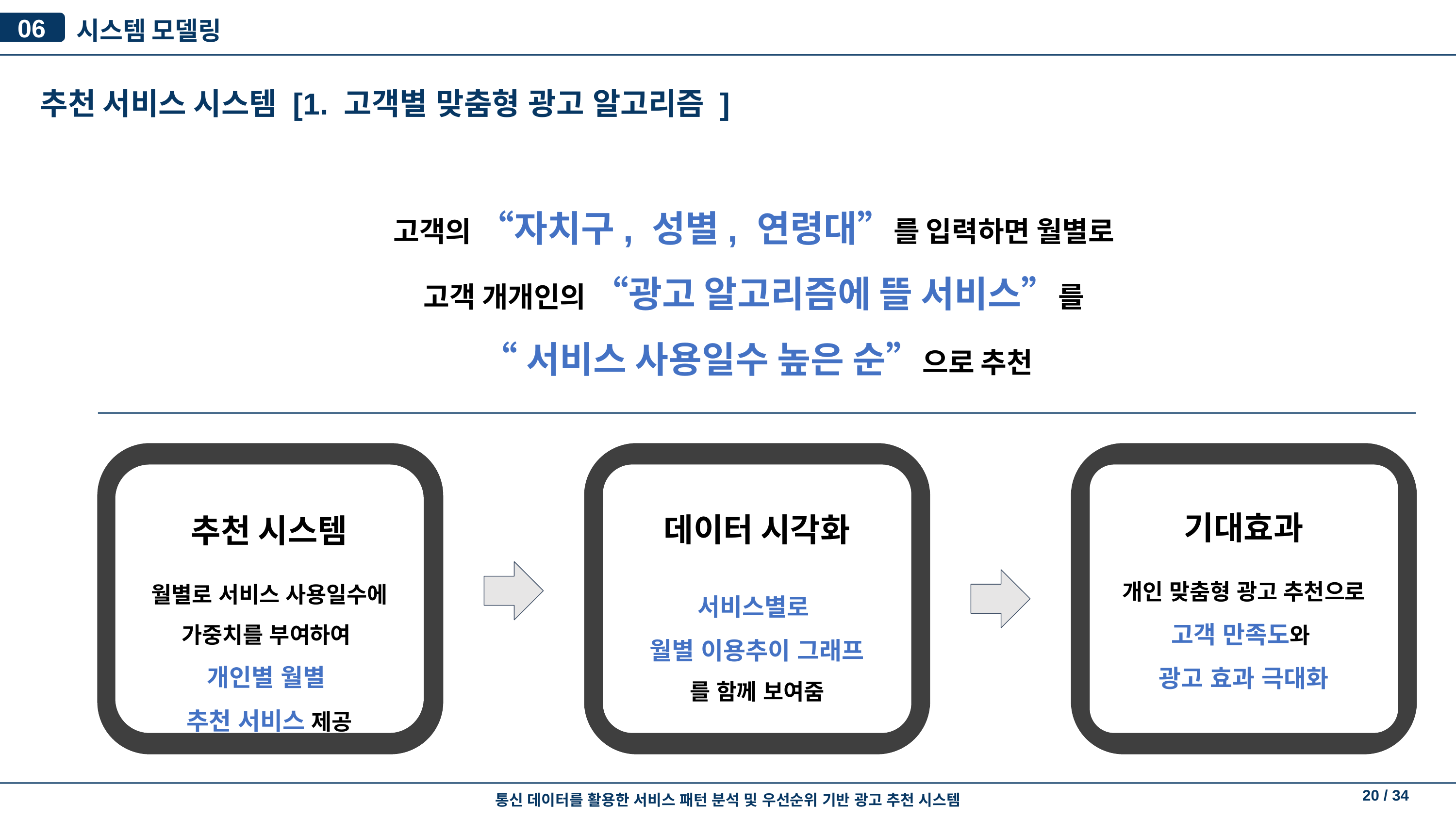

시스템 모델링
06

추천 서비스 시스템 [1. 고객별 맞춤형 광고 알고리즘 ]
고객의 “자치구, 성별, 연령대”를 입력하면 월별로
고객 개개인의 “광고 알고리즘에 뜰 서비스”를
“서비스 사용일수 높은 순”으로 추천

.

기대효과

개인 맞춤형 광고 추천으로
고객 만족도와
광고 효과 극대화

.

추천 시스템

월별로 서비스 사용일수에
가중치를 부여하여
개인별 월별
추천 서비스 제공

.

데이터 시각화

서비스별로
월별 이용추이 그래프
를 함께 보여줌